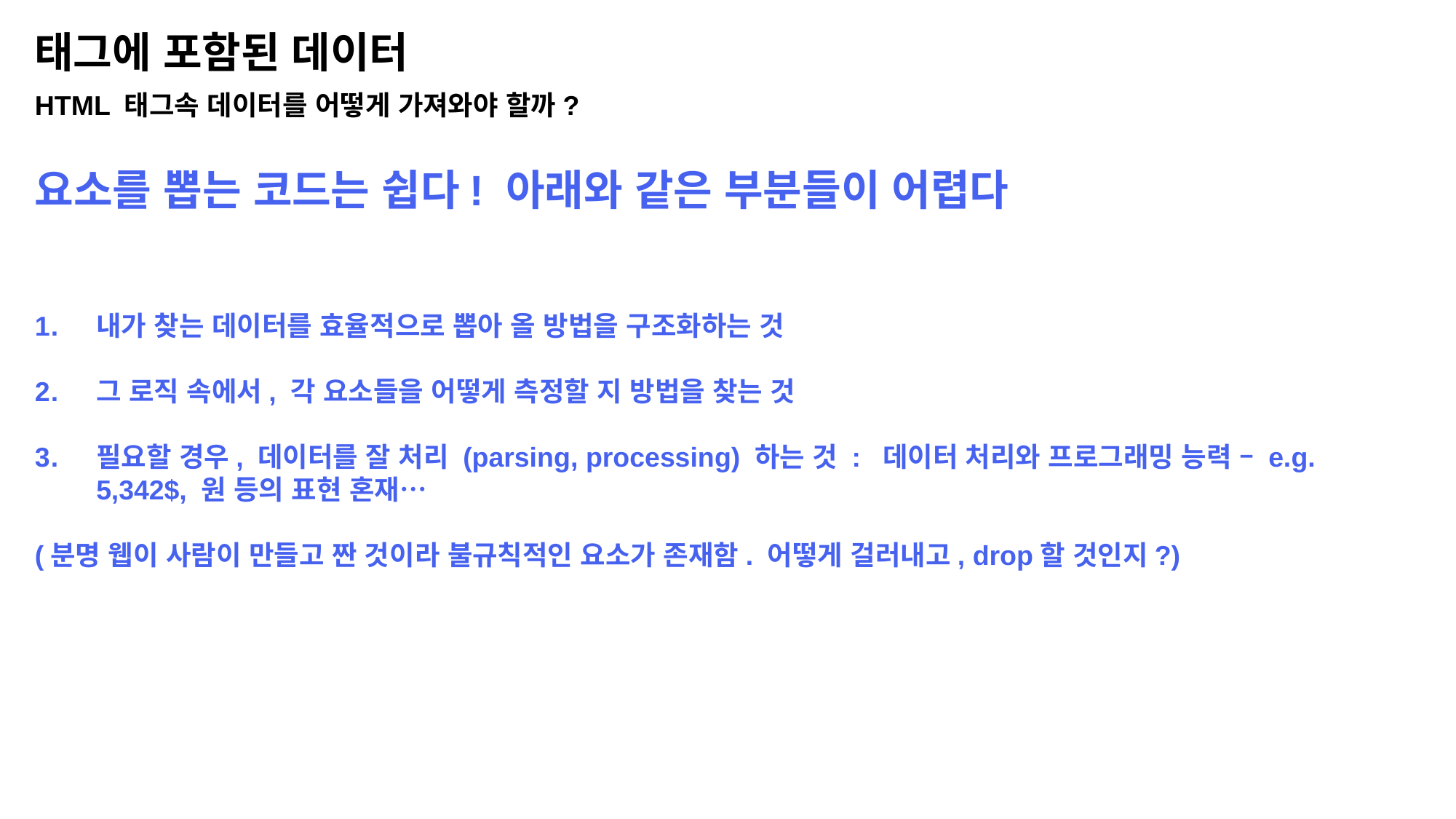

태그에 포함된 데이터
HTML 태그속 데이터를 어떻게 가져와야 할까?
요소를 뽑는 코드는 쉽다! 아래와 같은 부분들이 어렵다
내가 찾는 데이터를 효율적으로 뽑아 올 방법을 구조화하는 것

그 로직 속에서, 각 요소들을 어떻게 측정할 지 방법을 찾는 것

필요할 경우, 데이터를 잘 처리 (parsing, processing) 하는 것 :  데이터 처리와 프로그래밍 능력 – e.g. 5,342$, 원 등의 표현 혼재…

(분명 웹이 사람이 만들고 짠 것이라 불규칙적인 요소가 존재함. 어떻게 걸러내고, drop할 것인지?)